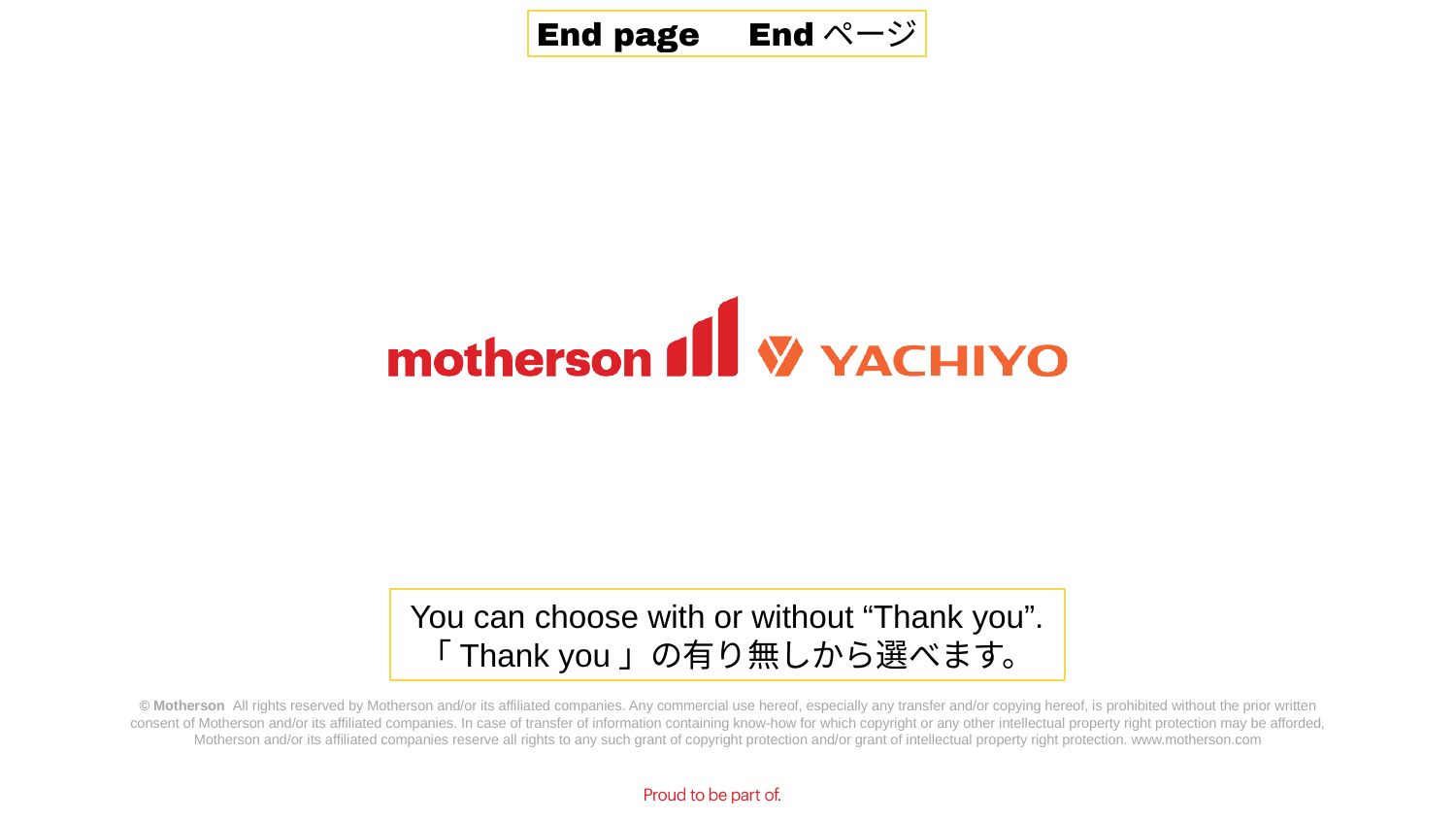

End page　Endページ
You can choose with or without “Thank you”.
「Thank you」の有り無しから選べます。